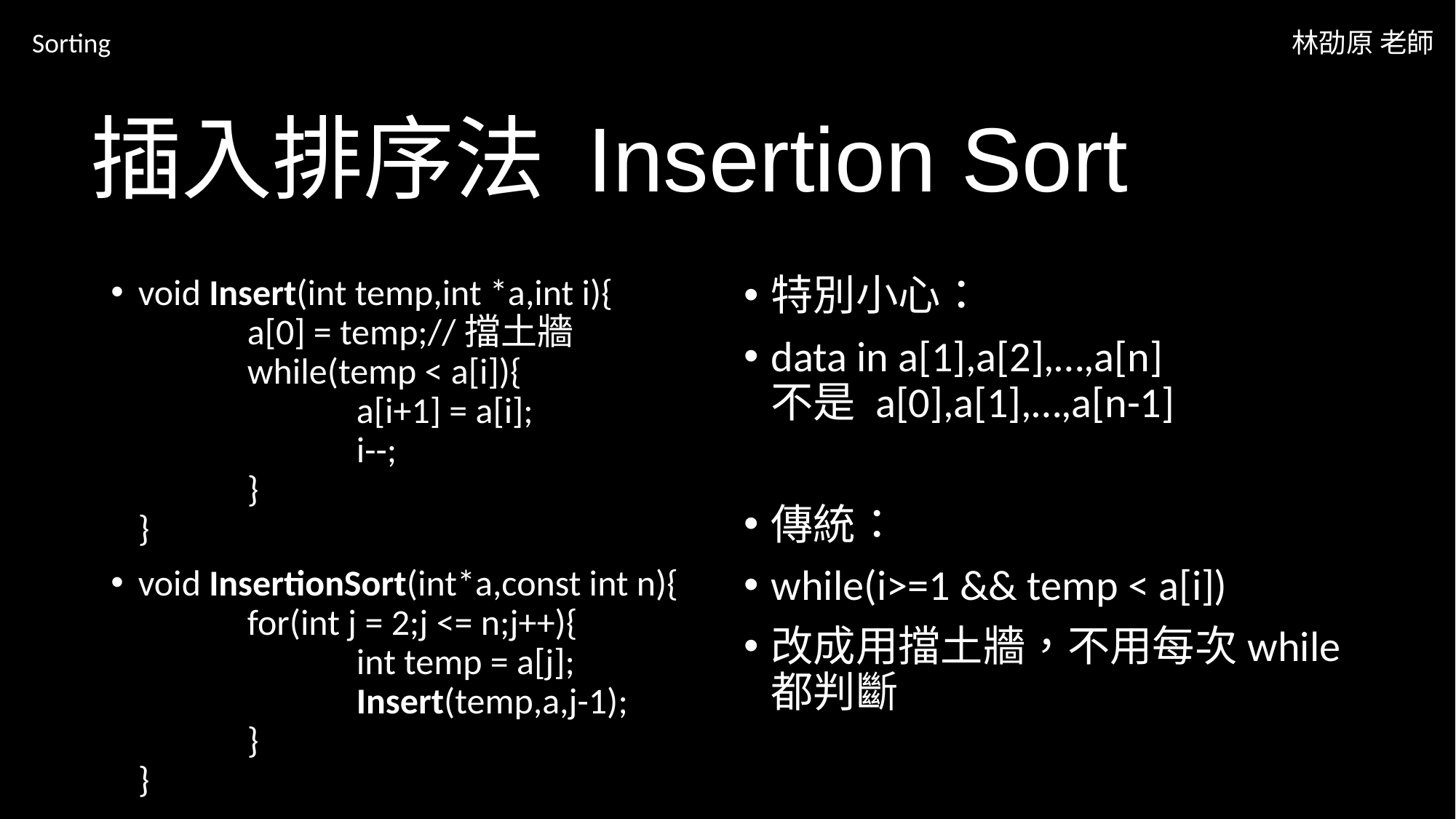

Sorting
林劭原 老師
# 插入排序法 Insertion Sort
void Insert(int temp,int *a,int i){
	a[0] = temp;//擋土牆
	while(temp < a[i]){
		a[i+1] = a[i];
		i--;
	}
}
void InsertionSort(int*a,const int n){
	for(int j = 2;j <= n;j++){
		int temp = a[j];
		Insert(temp,a,j-1);
	}
}
特別小心：
data in a[1],a[2],…,a[n]
不是 a[0],a[1],…,a[n-1]

傳統：
while(i>=1 && temp < a[i])
改成用擋土牆，不用每次while都判斷